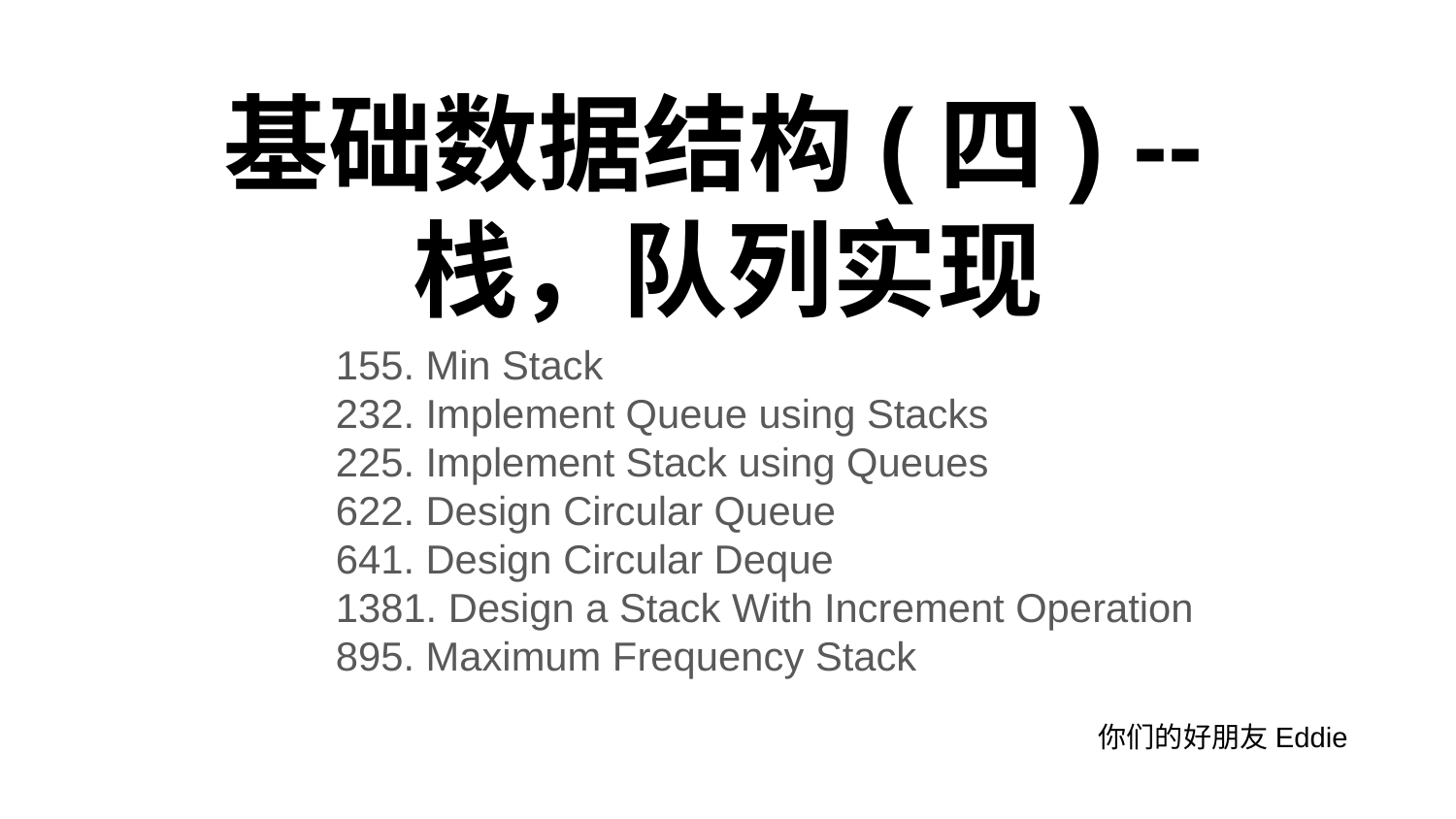

# 基础数据结构(四) --
栈，队列实现
155. Min Stack
232. Implement Queue using Stacks
225. Implement Stack using Queues
622. Design Circular Queue
641. Design Circular Deque
1381. Design a Stack With Increment Operation
895. Maximum Frequency Stack
你们的好朋友Eddie